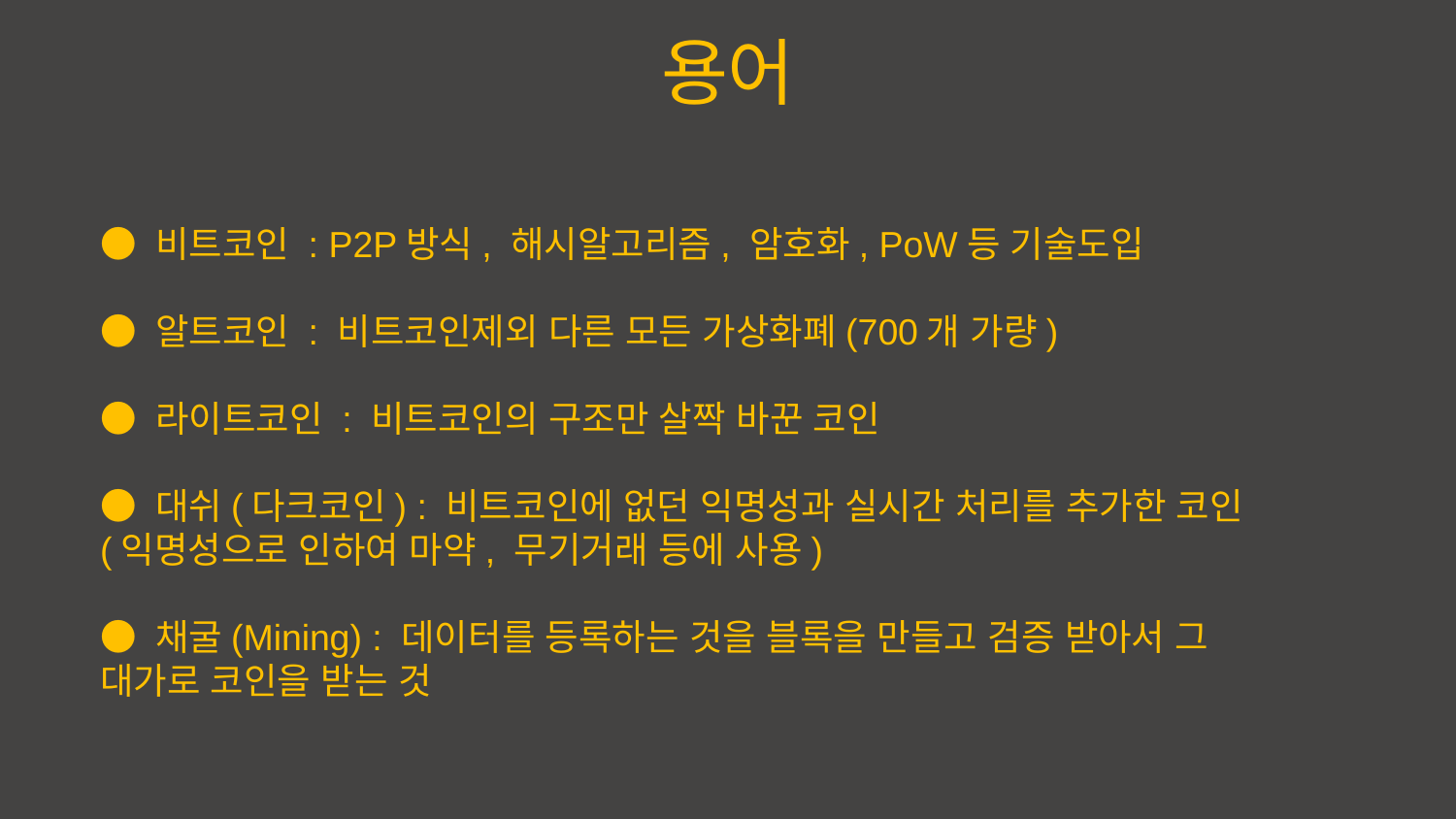

용어
● 비트코인 : P2P방식, 해시알고리즘, 암호화, PoW등 기술도입

● 알트코인 : 비트코인제외 다른 모든 가상화폐(700개 가량)

● 라이트코인 : 비트코인의 구조만 살짝 바꾼 코인
● 대쉬(다크코인) : 비트코인에 없던 익명성과 실시간 처리를 추가한 코인      (익명성으로 인하여 마약, 무기거래 등에 사용)

● 채굴(Mining) : 데이터를 등록하는 것을 블록을 만들고 검증 받아서 그 대가로 코인을 받는 것